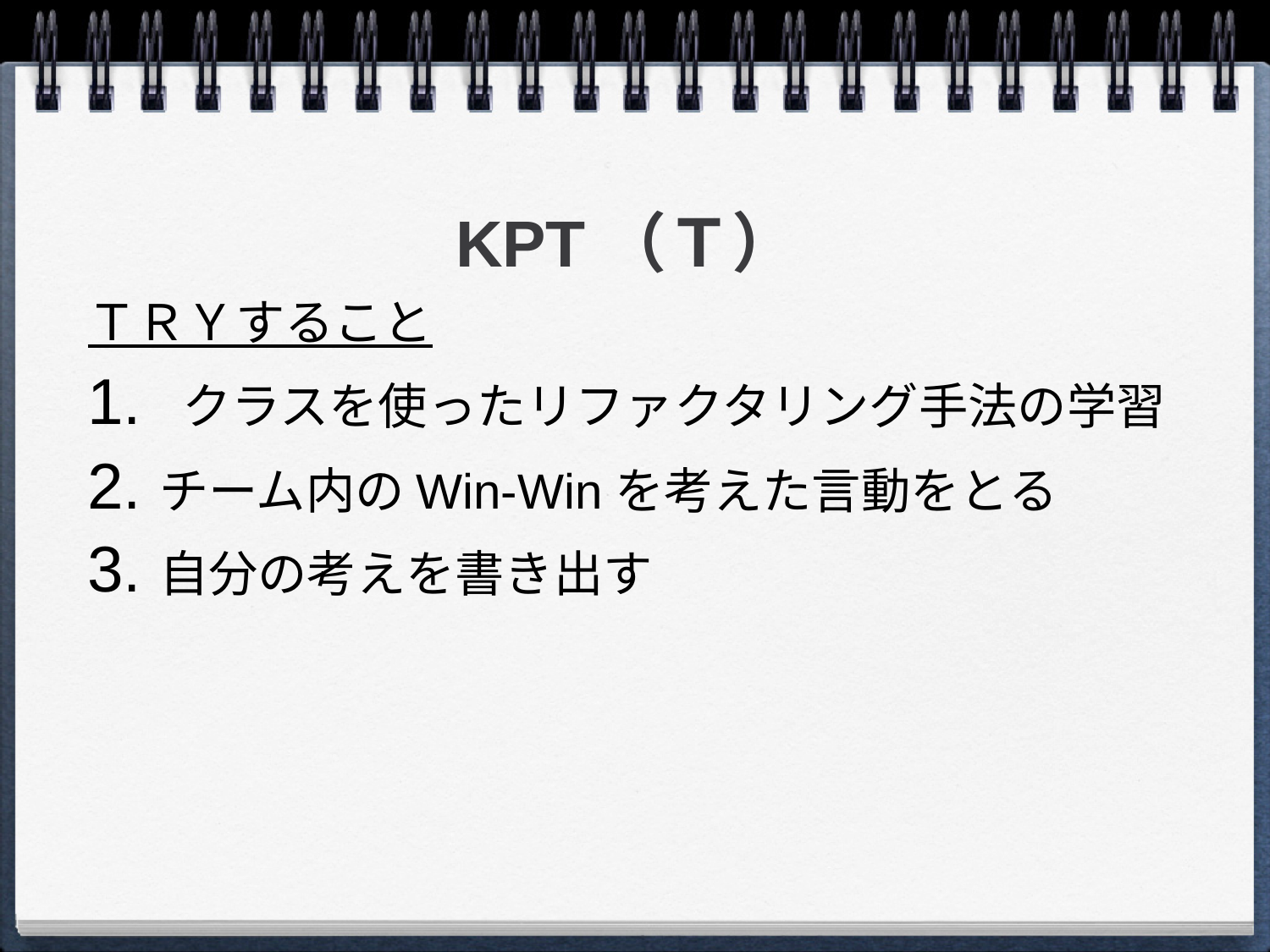

# KPT（Ｔ）
ＴＲＹすること
 クラスを使ったリファクタリング手法の学習
チーム内のWin-Winを考えた言動をとる
自分の考えを書き出す